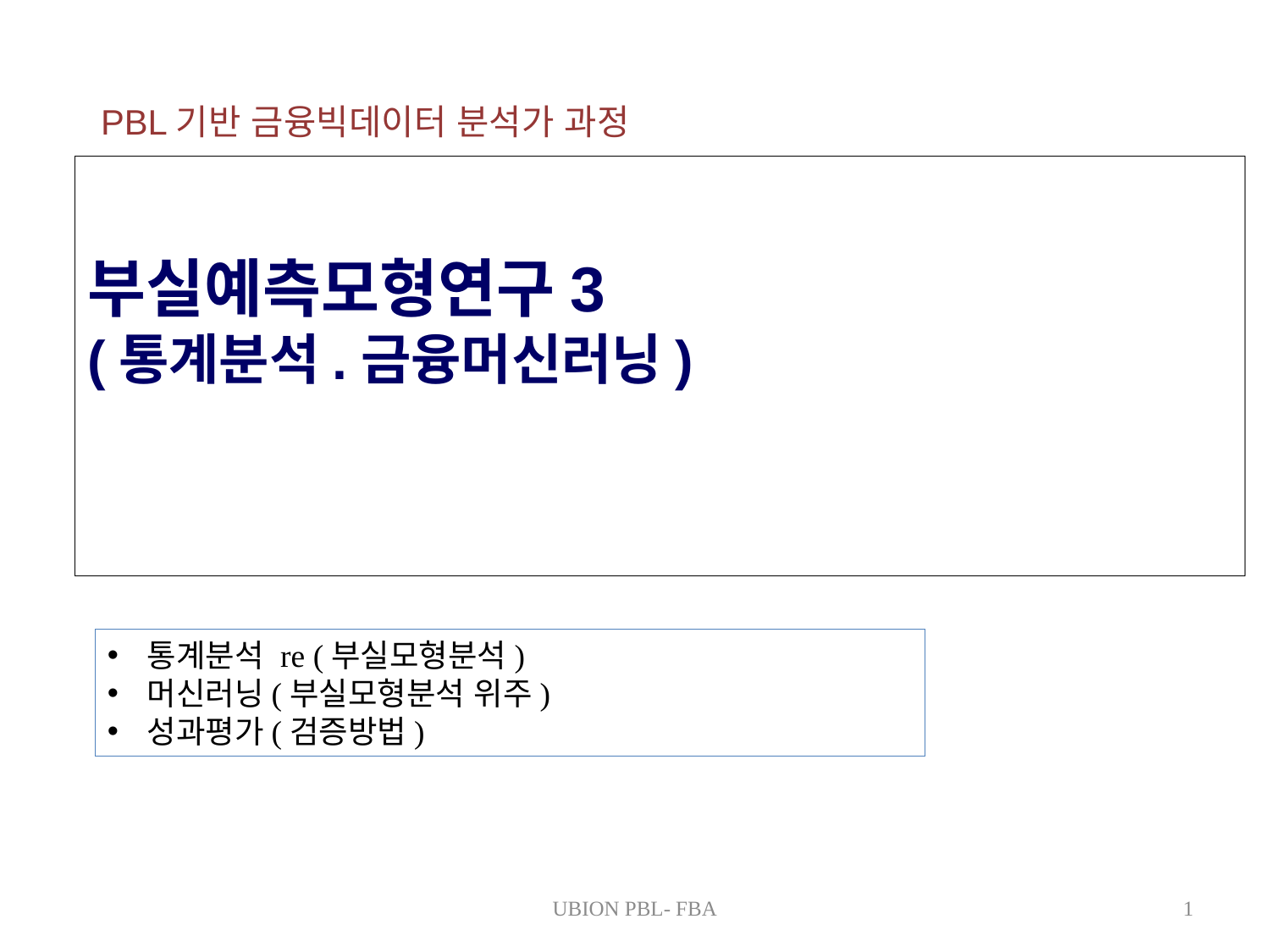

PBL기반 금융빅데이터 분석가 과정
부실예측모형연구3
(통계분석.금융머신러닝)
통계분석 re (부실모형분석)
머신러닝(부실모형분석 위주)
성과평가(검증방법)
UBION PBL- FBA
1